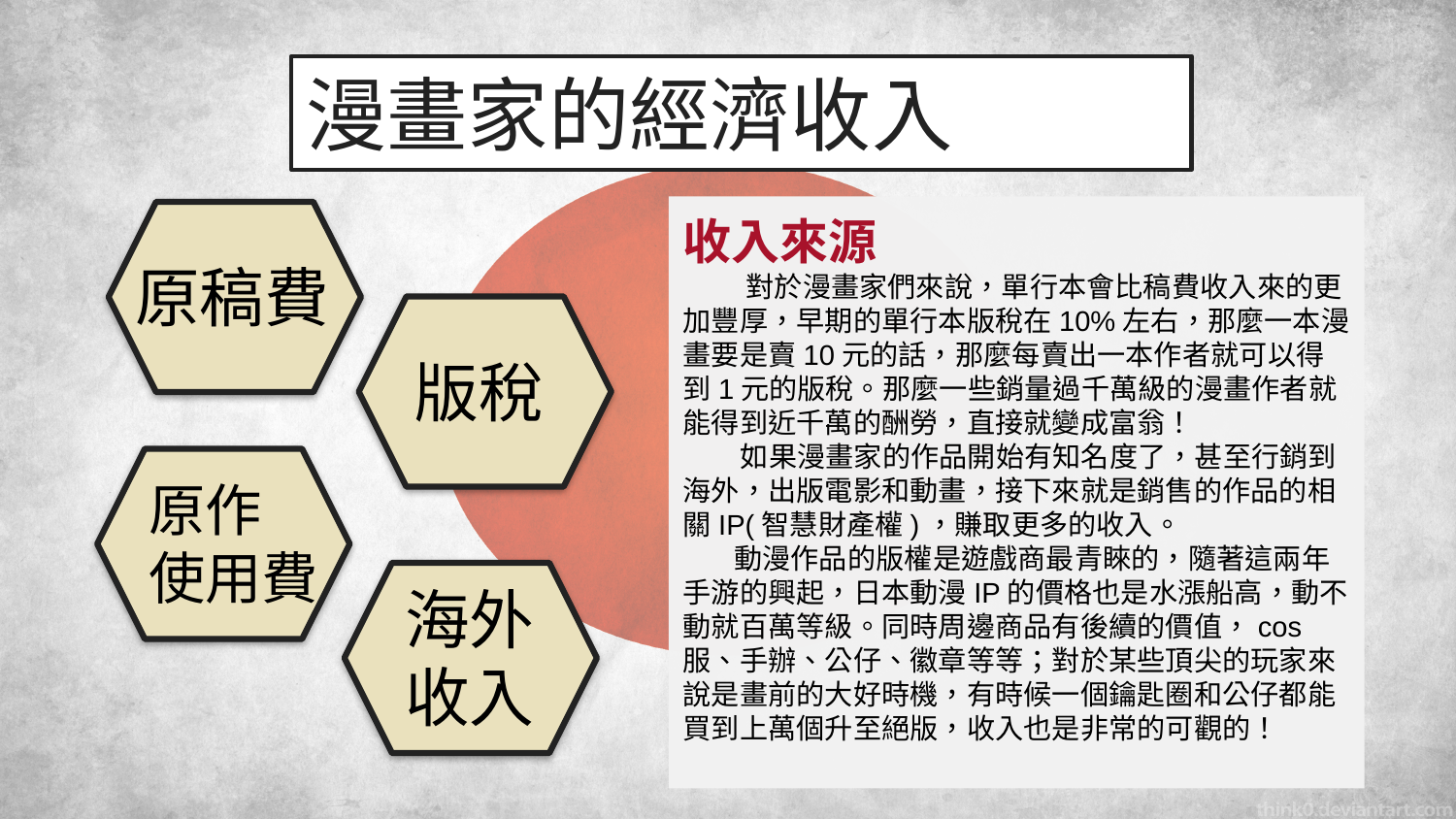

# 漫畫家的經濟收入
收入來源
       對於漫畫家們來說，單行本會比稿費收入來的更加豐厚，早期的單行本版稅在10%左右，那麼一本漫畫要是賣10元的話，那麼每賣出一本作者就可以得到1元的版稅。那麼一些銷量過千萬級的漫畫作者就能得到近千萬的酬勞，直接就變成富翁！
        如果漫畫家的作品開始有知名度了，甚至行銷到海外，出版電影和動畫，接下來就是銷售的作品的相關IP(智慧財產權)，賺取更多的收入。
       動漫作品的版權是遊戲商最青睞的，隨著這兩年手游的興起，日本動漫IP的價格也是水漲船高，動不動就百萬等級。同時周邊商品有後續的價值，cos服、手辦、公仔、徽章等等；對於某些頂尖的玩家來說是畫前的大好時機，有時候一個鑰匙圈和公仔都能買到上萬個升至絕版，收入也是非常的可觀的！

原稿費

版稅

原作
使用費

海外
收入